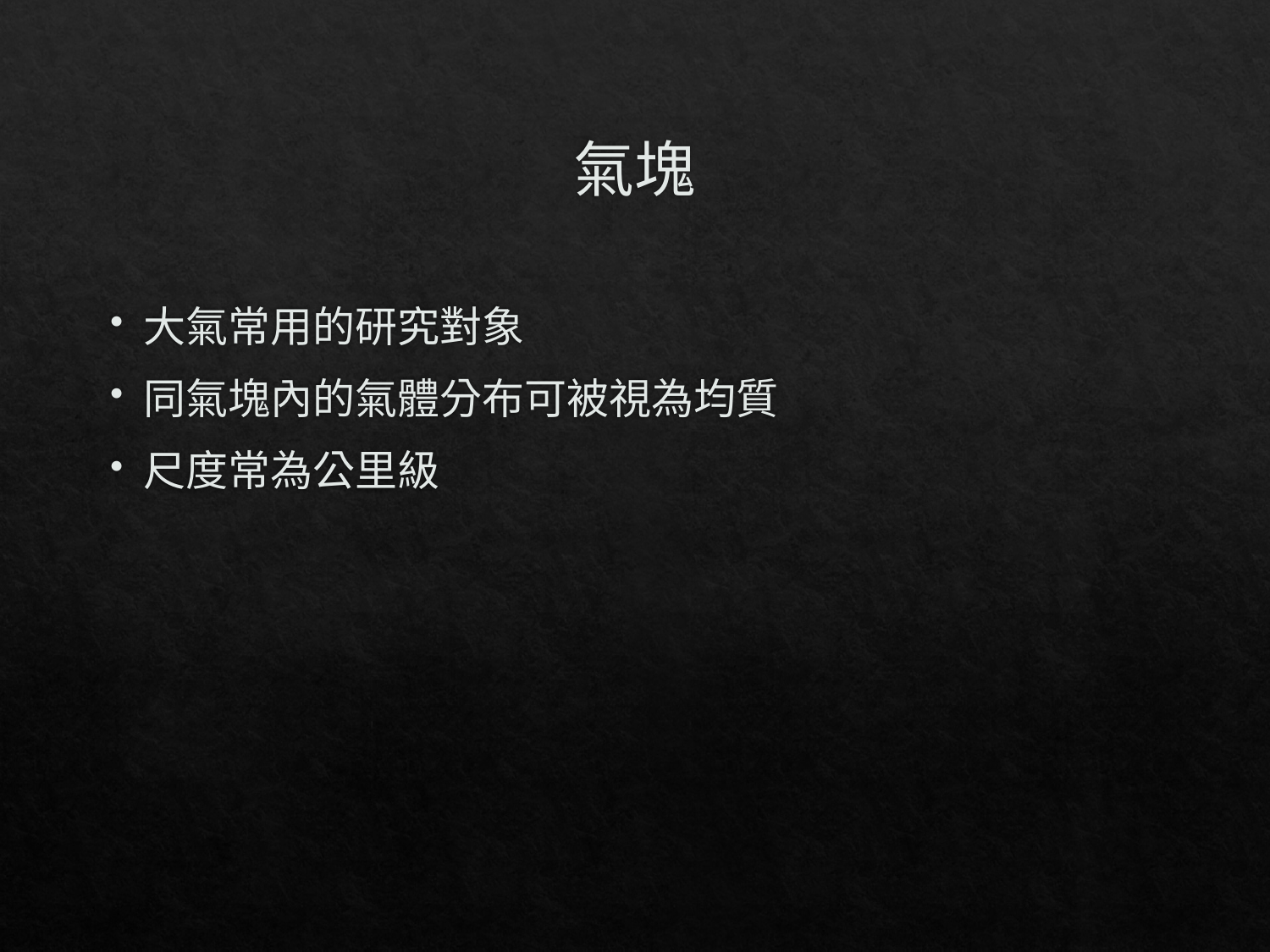

# 氣塊
大氣常用的研究對象
同氣塊內的氣體分布可被視為均質
尺度常為公里級